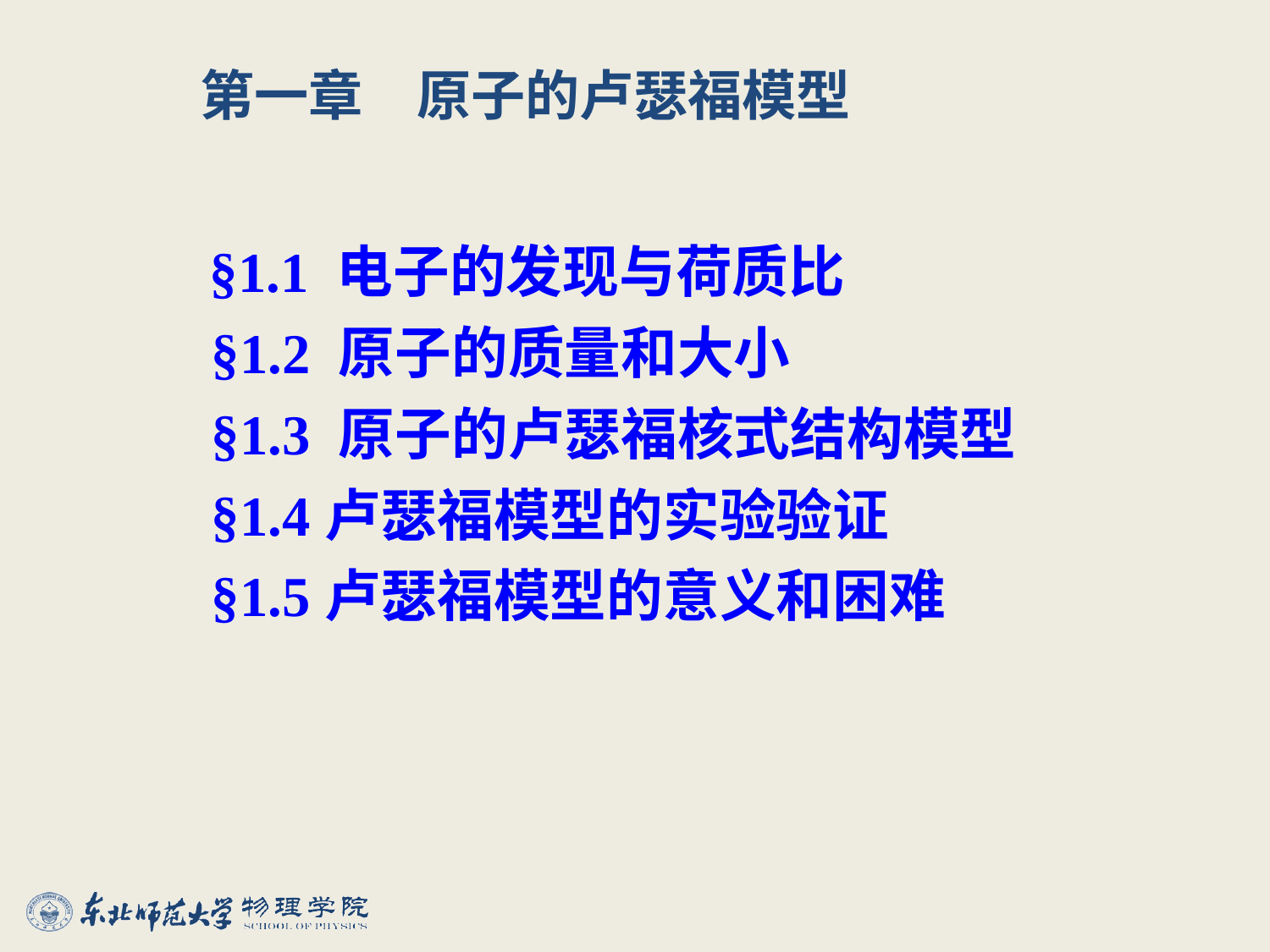

第一章　原子的卢瑟福模型
 §1.1 电子的发现与荷质比
 §1.2 原子的质量和大小
 §1.3 原子的卢瑟福核式结构模型
 §1.4卢瑟福模型的实验验证
 §1.5卢瑟福模型的意义和困难